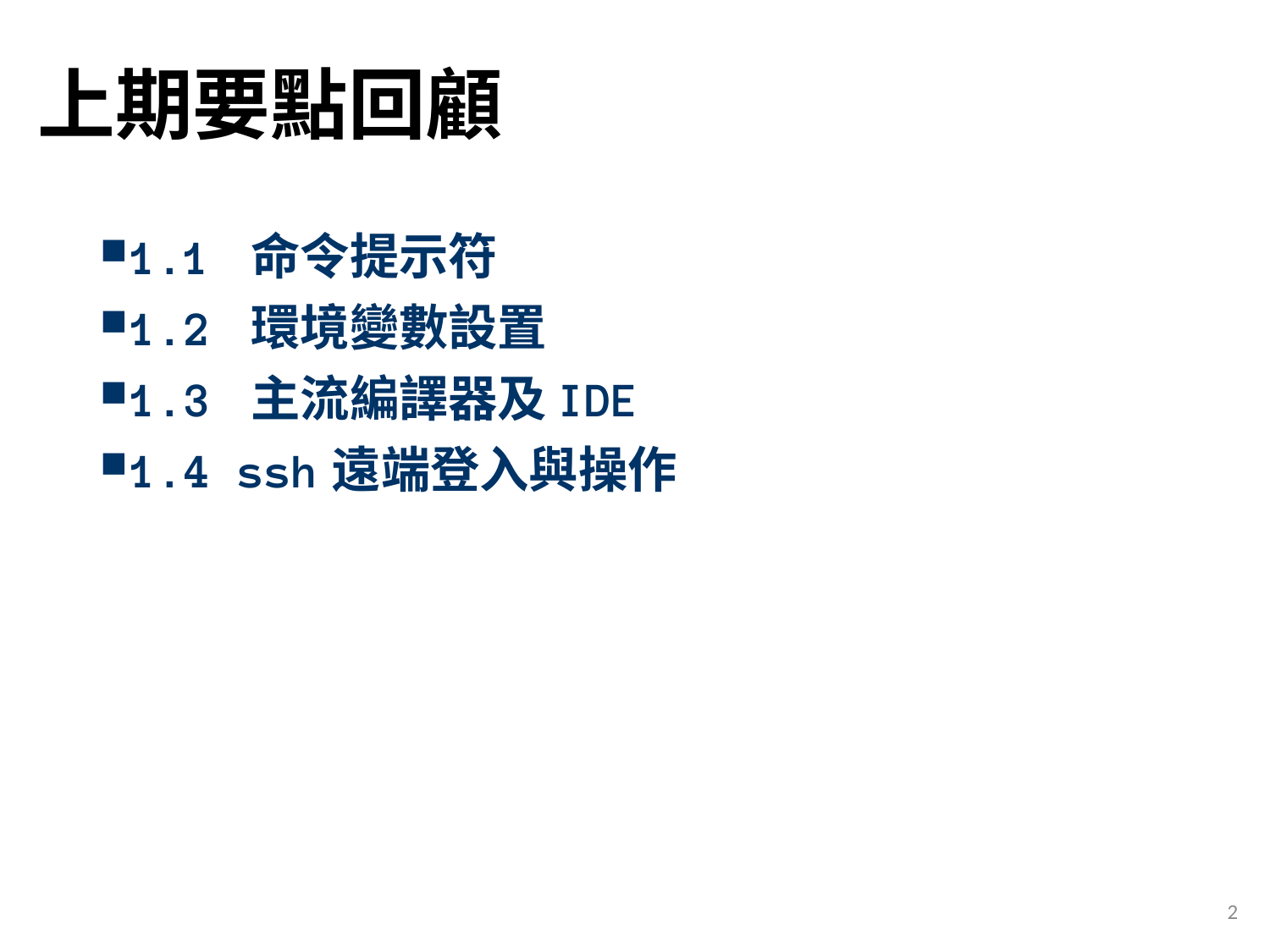

# 上期要點回顧
1.1 命令提示符
1.2 環境變數設置
1.3 主流編譯器及IDE
1.4 ssh遠端登入與操作
2